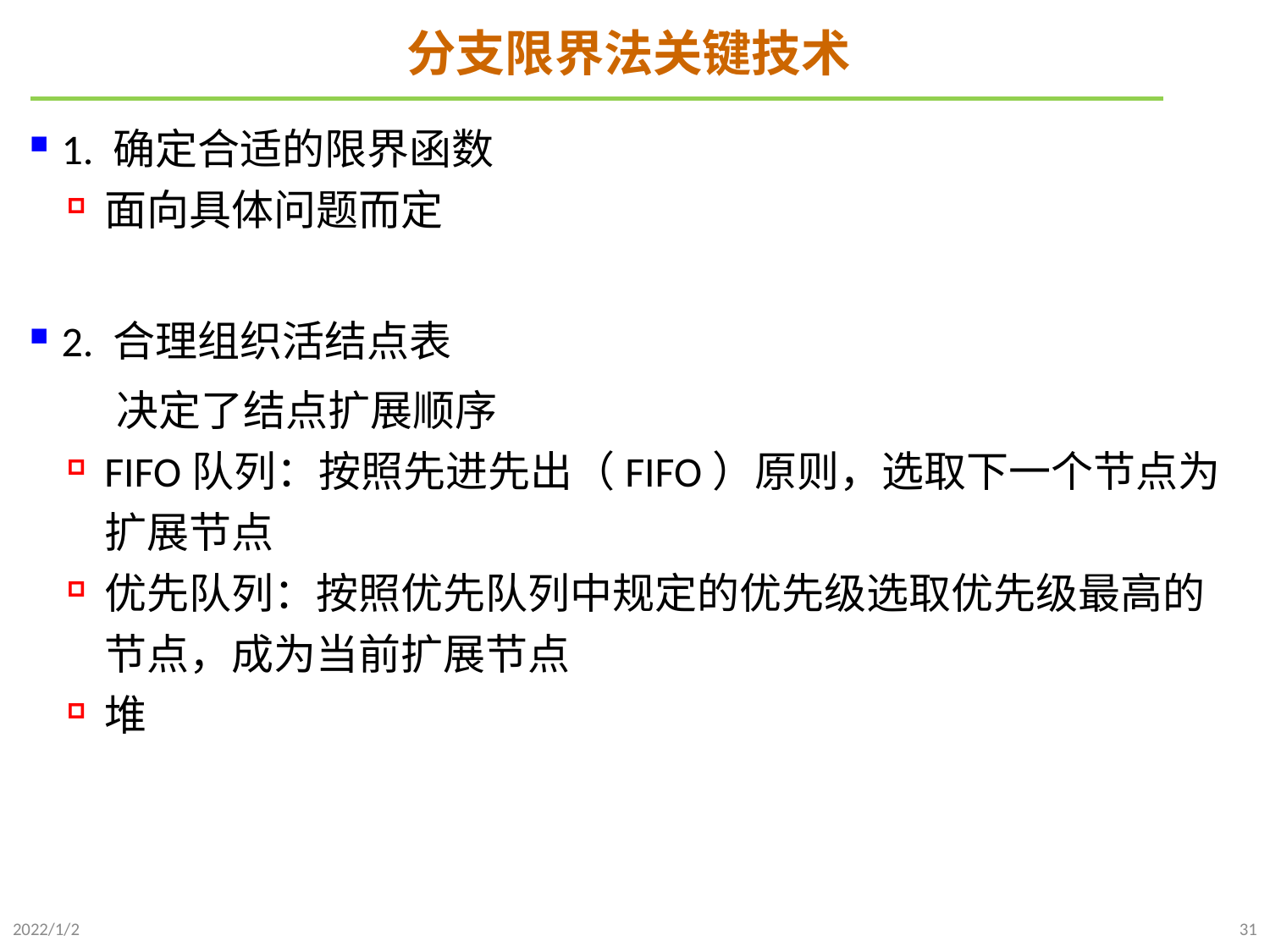

# 分支限界法关键技术
1. 确定合适的限界函数
面向具体问题而定

2. 合理组织活结点表
        决定了结点扩展顺序
FIFO队列：按照先进先出（FIFO）原则，选取下一个节点为扩展节点
优先队列：按照优先队列中规定的优先级选取优先级最高的节点，成为当前扩展节点
堆

2022/1/2
31